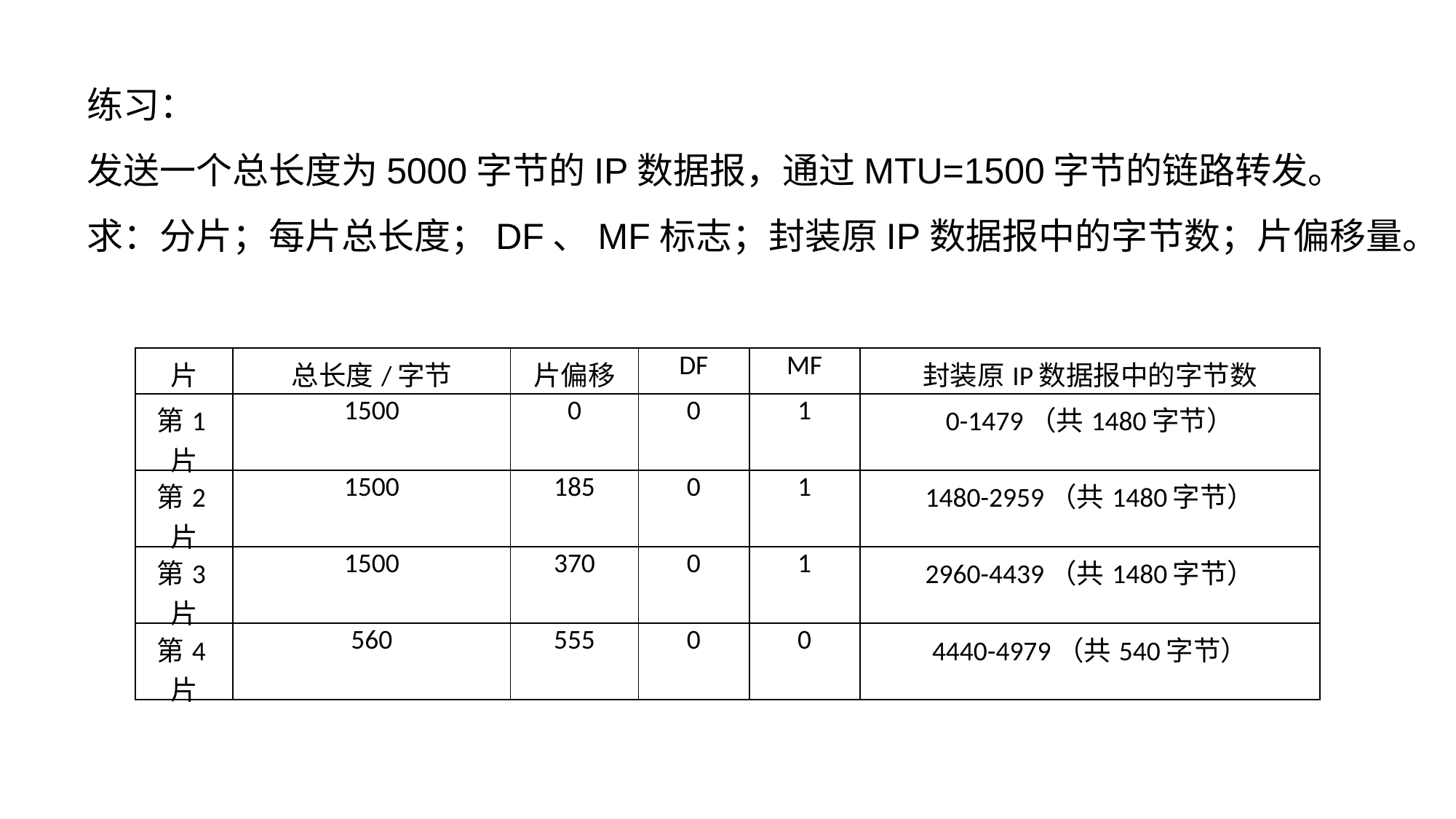

练习：
发送一个总长度为5000字节的IP数据报，通过MTU=1500字节的链路转发。
求：分片；每片总长度；DF、MF标志；封装原IP数据报中的字节数；片偏移量。
| 片 | 总长度/字节 | 片偏移 | DF | MF | 封装原IP数据报中的字节数 |
| --- | --- | --- | --- | --- | --- |
| 第1片 | 1500 | 0 | 0 | 1 | 0-1479（共1480字节） |
| 第2片 | 1500 | 185 | 0 | 1 | 1480-2959（共1480字节） |
| 第3片 | 1500 | 370 | 0 | 1 | 2960-4439（共1480字节） |
| 第4片 | 560 | 555 | 0 | 0 | 4440-4979（共540字节） |